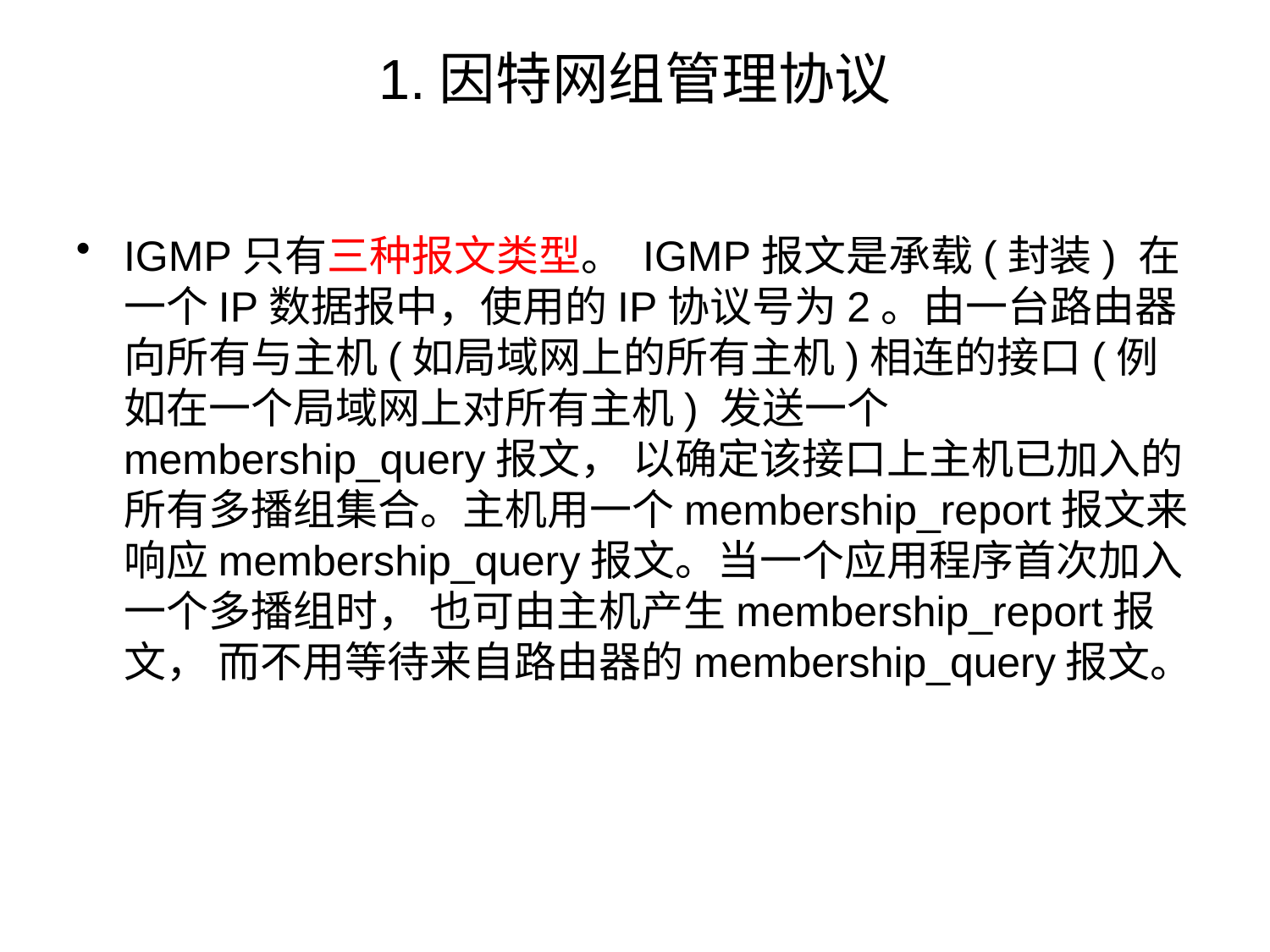

# 1.因特网组管理协议
IGMP只有三种报文类型。 IGMP报文是承载(封装) 在一个IP数据报中，使用的IP协议号为2。由一台路由器向所有与主机(如局域网上的所有主机)相连的接口(例如在一个局域网上对所有主机) 发送一个membership_query报文， 以确定该接口上主机已加入的所有多播组集合。主机用一个membership_report报文来响应membership_query报文。当一个应用程序首次加入一个多播组时， 也可由主机产生membership_report报文， 而不用等待来自路由器的membership_query报文。